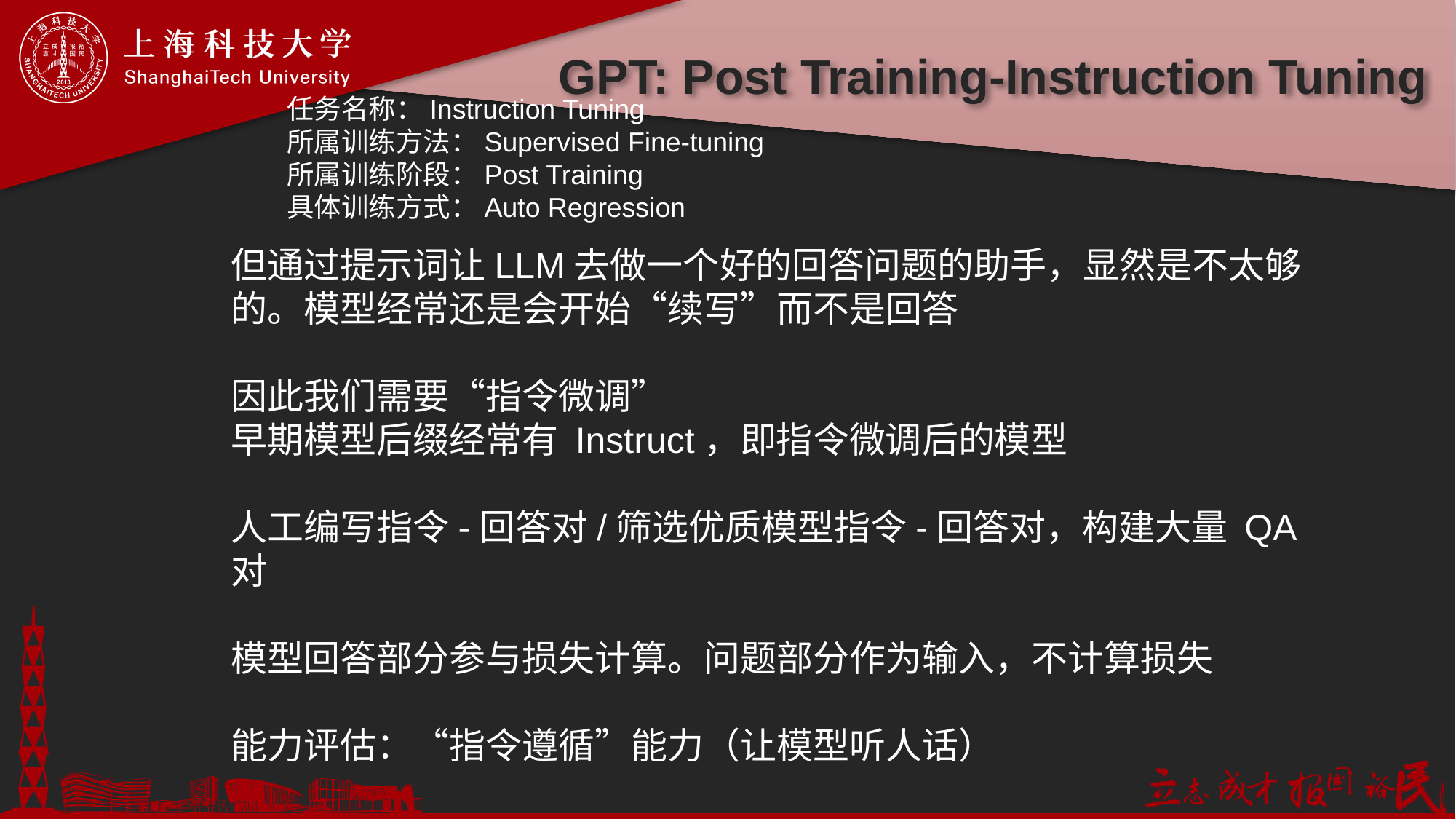

# GPT: Post Training-Instruction Tuning
任务名称：Instruction Tuning
所属训练方法：Supervised Fine-tuning
所属训练阶段：Post Training
具体训练方式：Auto Regression

但通过提示词让LLM去做一个好的回答问题的助手，显然是不太够的。模型经常还是会开始“续写”而不是回答

因此我们需要“指令微调”
早期模型后缀经常有 Instruct，即指令微调后的模型

人工编写指令-回答对/筛选优质模型指令-回答对，构建大量 QA 对

模型回答部分参与损失计算。问题部分作为输入，不计算损失

能力评估：“指令遵循”能力（让模型听人话）